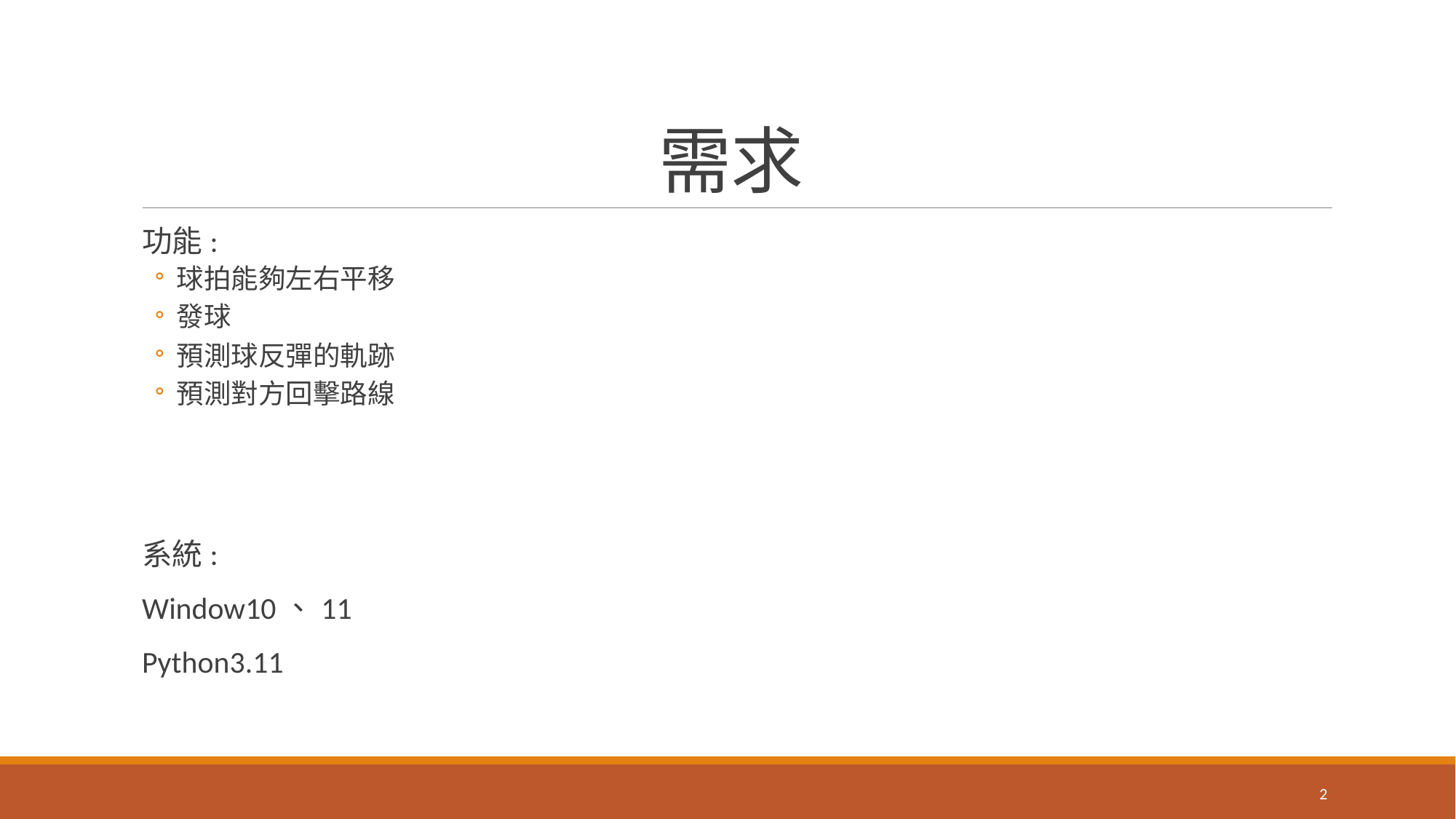

# 需求
功能:
球拍能夠左右平移
發球
預測球反彈的軌跡
預測對方回擊路線

系統:
Window10、11
Python3.11
2